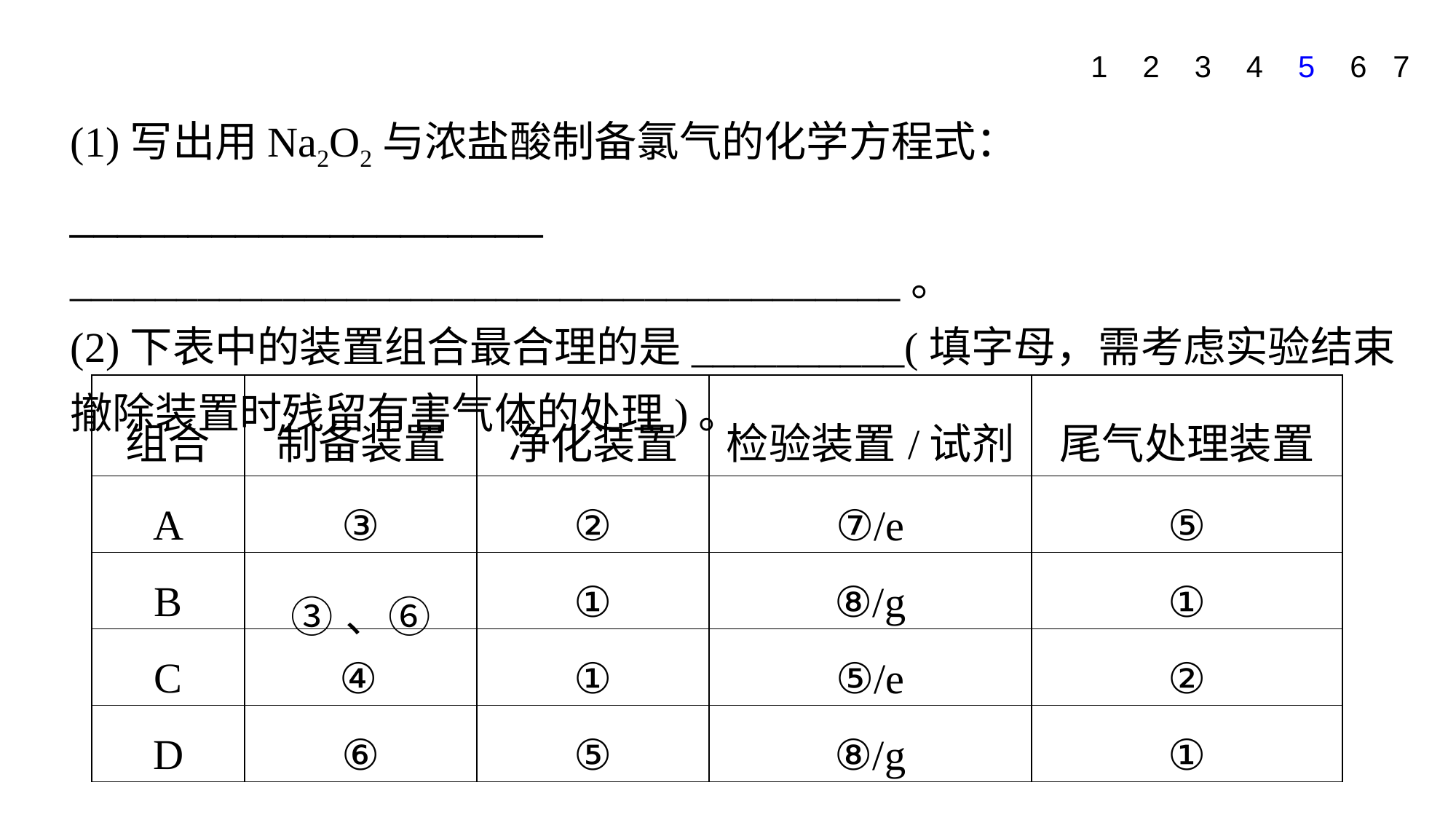

1
2
3
4
5
6
7
(1)写出用Na2O2与浓盐酸制备氯气的化学方程式：____________________
_______________________________________。
(2)下表中的装置组合最合理的是__________(填字母，需考虑实验结束撤除装置时残留有害气体的处理)。
| 组合 | 制备装置 | 净化装置 | 检验装置/试剂 | 尾气处理装置 |
| --- | --- | --- | --- | --- |
| A | ③ | ② | ⑦/e | ⑤ |
| B | ③、⑥ | ① | ⑧/g | ① |
| C | ④ | ① | ⑤/e | ② |
| D | ⑥ | ⑤ | ⑧/g | ① |